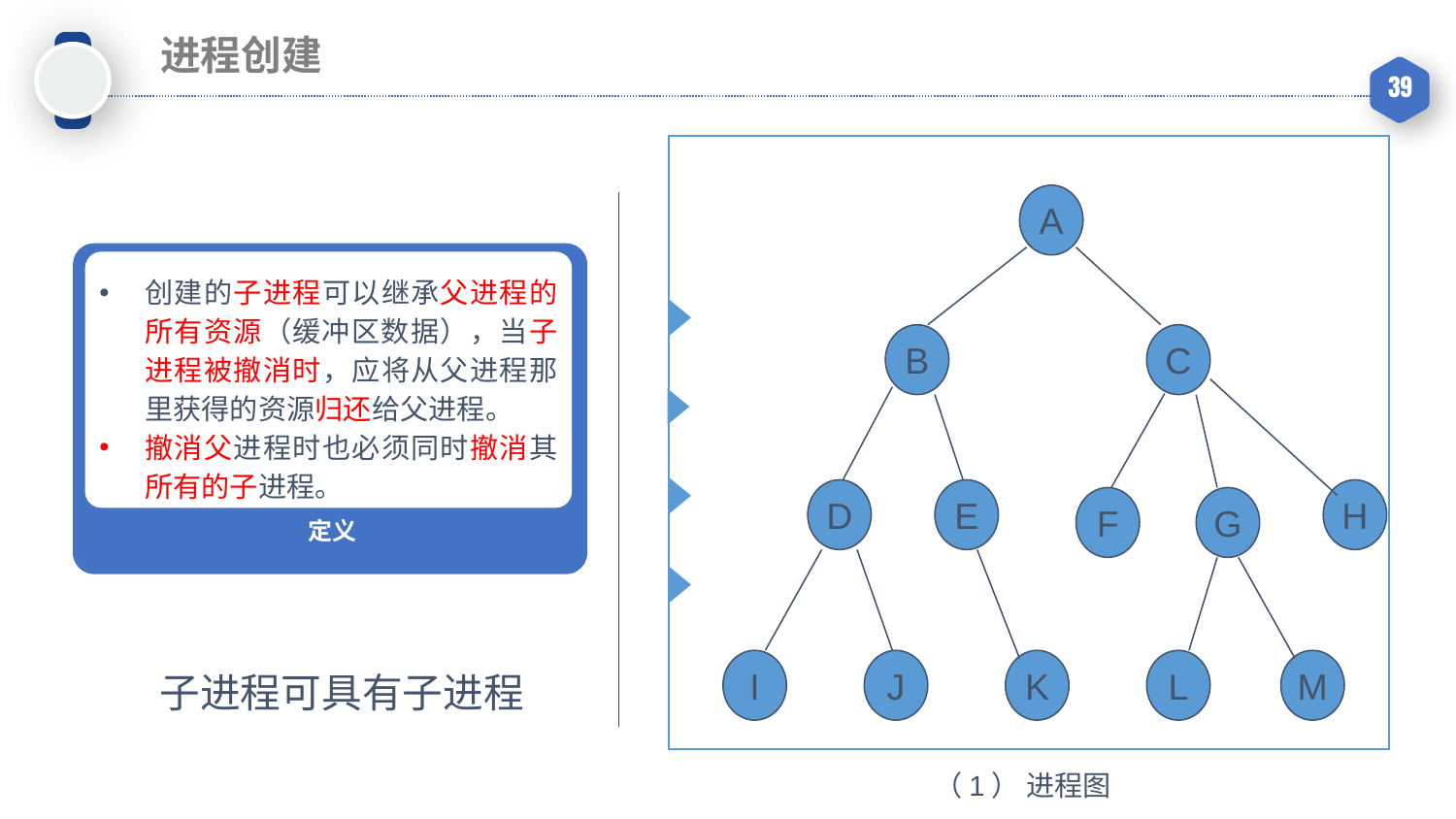

进程创建

A

B
C

D
E
H
F
G

I
J
K
L
M

创建的子进程可以继承父进程的所有资源（缓冲区数据），当子进程被撤消时，应将从父进程那里获得的资源归还给父进程。
撤消父进程时也必须同时撤消其所有的子进程。
定义
子进程可具有子进程
（1） 进程图